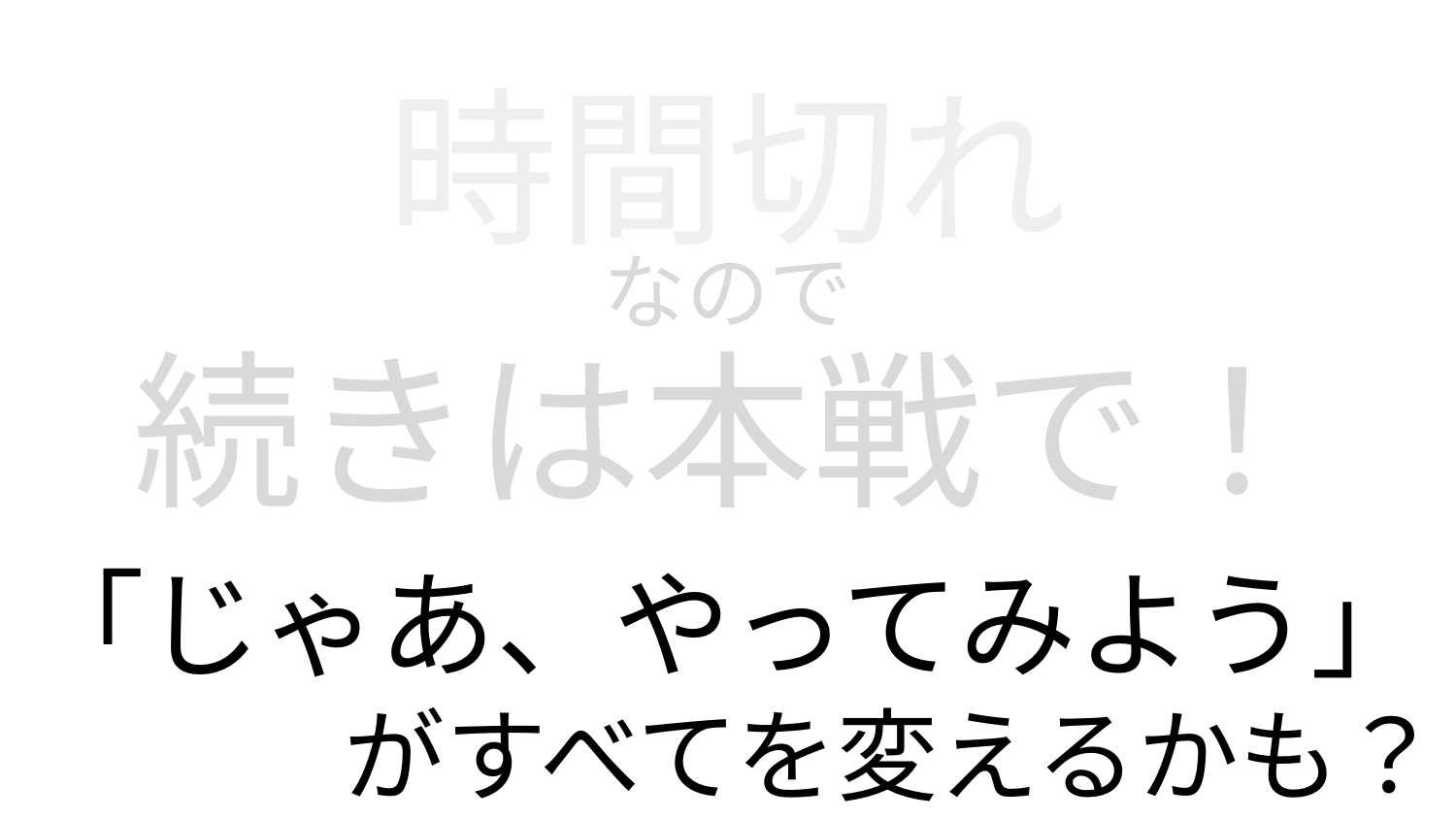

時間切れ
なので
続きは本戦で！
「じゃあ、やってみよう」
がすべてを変えるかも？